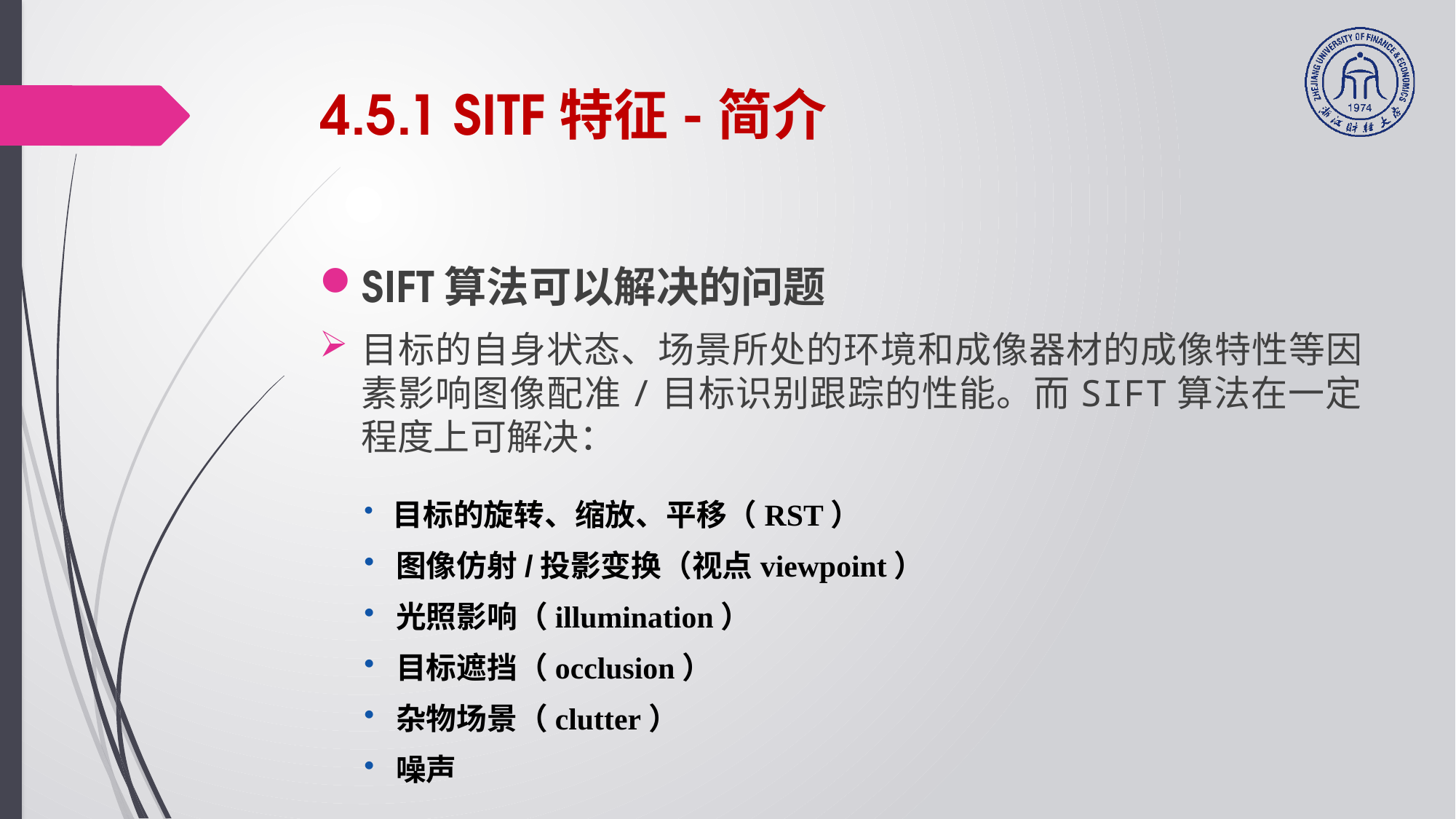

# 4.5.1 SITF特征-简介
SIFT算法可以解决的问题
目标的自身状态、场景所处的环境和成像器材的成像特性等因素影响图像配准/目标识别跟踪的性能。而SIFT算法在一定程度上可解决：

  目标的旋转、缩放、平移（RST）
  图像仿射/投影变换（视点viewpoint）
  光照影响（illumination）
  目标遮挡（occlusion）
  杂物场景（clutter）
  噪声